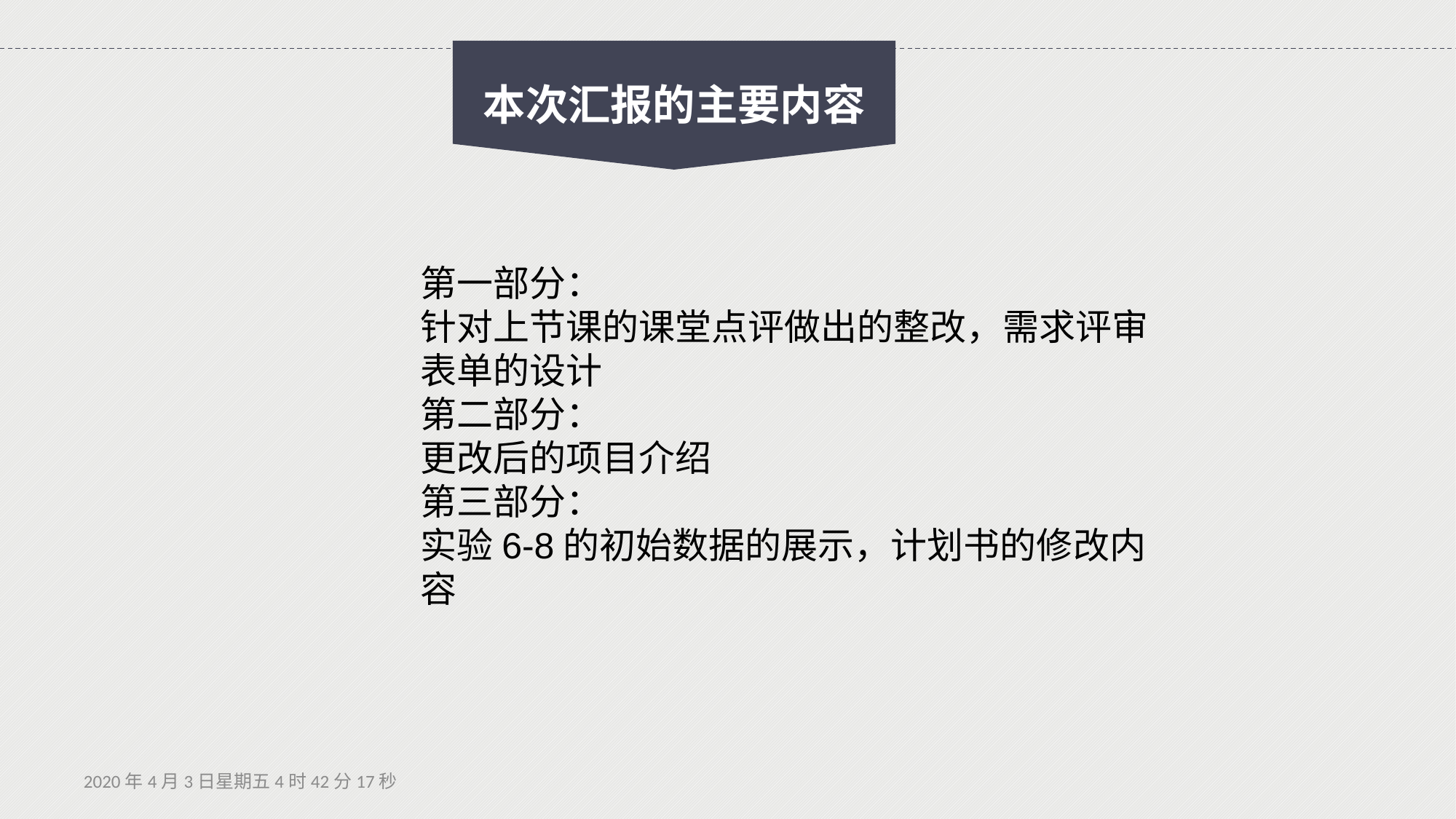

本次汇报的主要内容
第一部分：
针对上节课的课堂点评做出的整改，需求评审表单的设计
第二部分：
更改后的项目介绍
第三部分：
实验6-8的初始数据的展示，计划书的修改内容

2020年4月3日星期五4时42分17秒